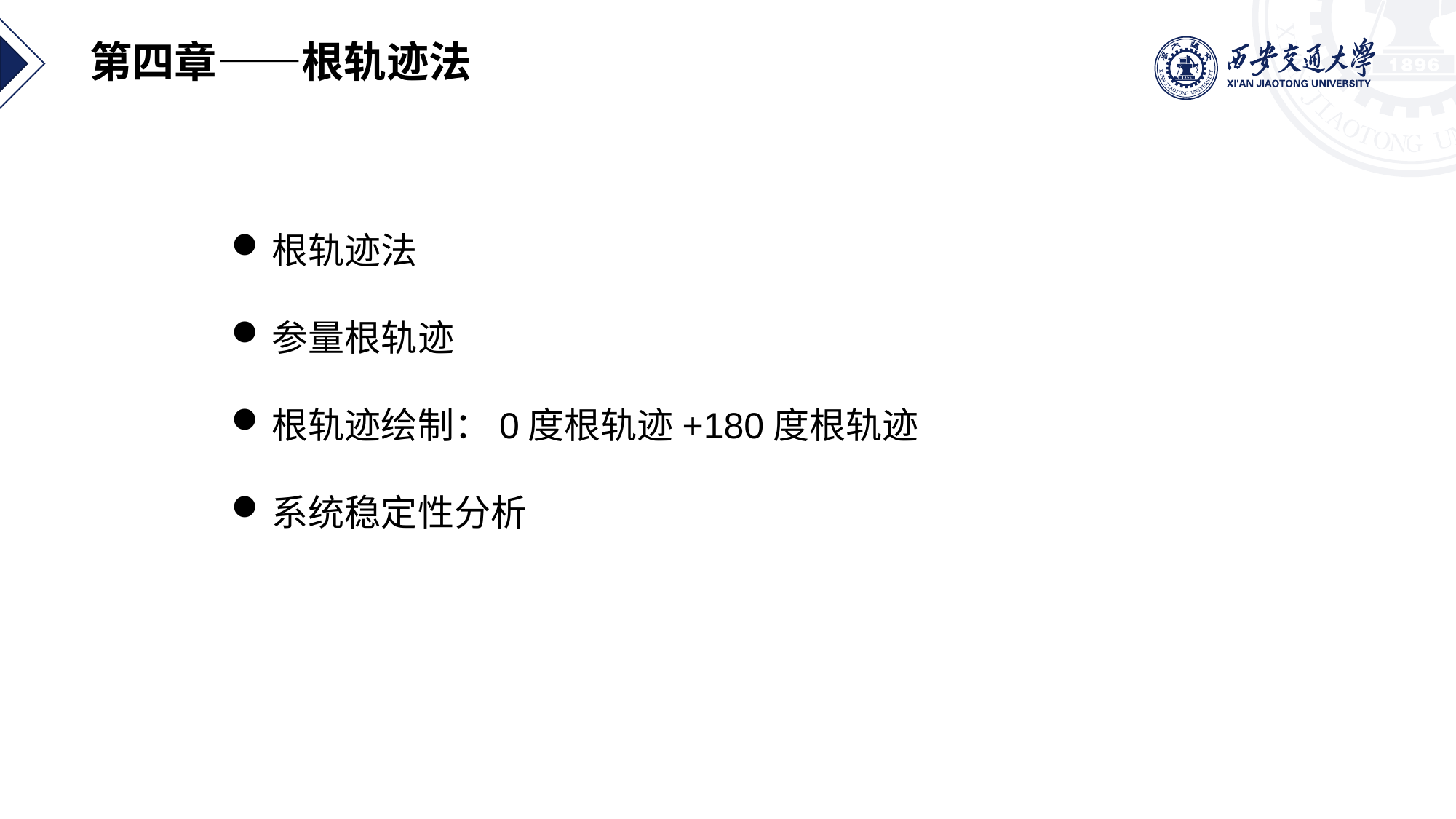

第四章——根轨迹法
根轨迹法
参量根轨迹
根轨迹绘制：0度根轨迹+180度根轨迹
系统稳定性分析